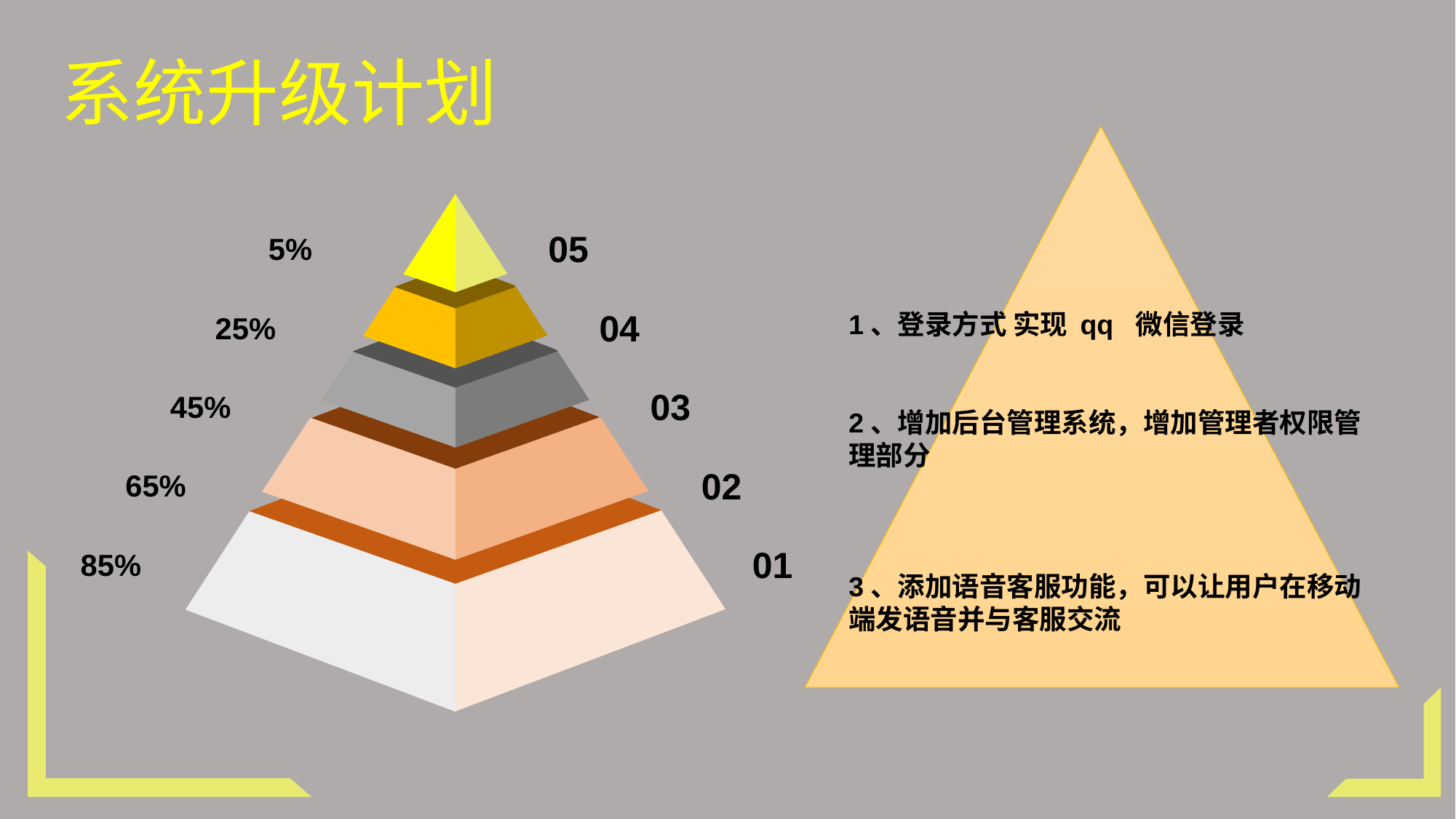

系统升级计划

05
5%

04
25%

03
45%

02
65%

01
85%
1、登录方式 实现 qq  微信登录

2、增加后台管理系统，增加管理者权限管理部分

3、添加语音客服功能，可以让用户在移动端发语音并与客服交流